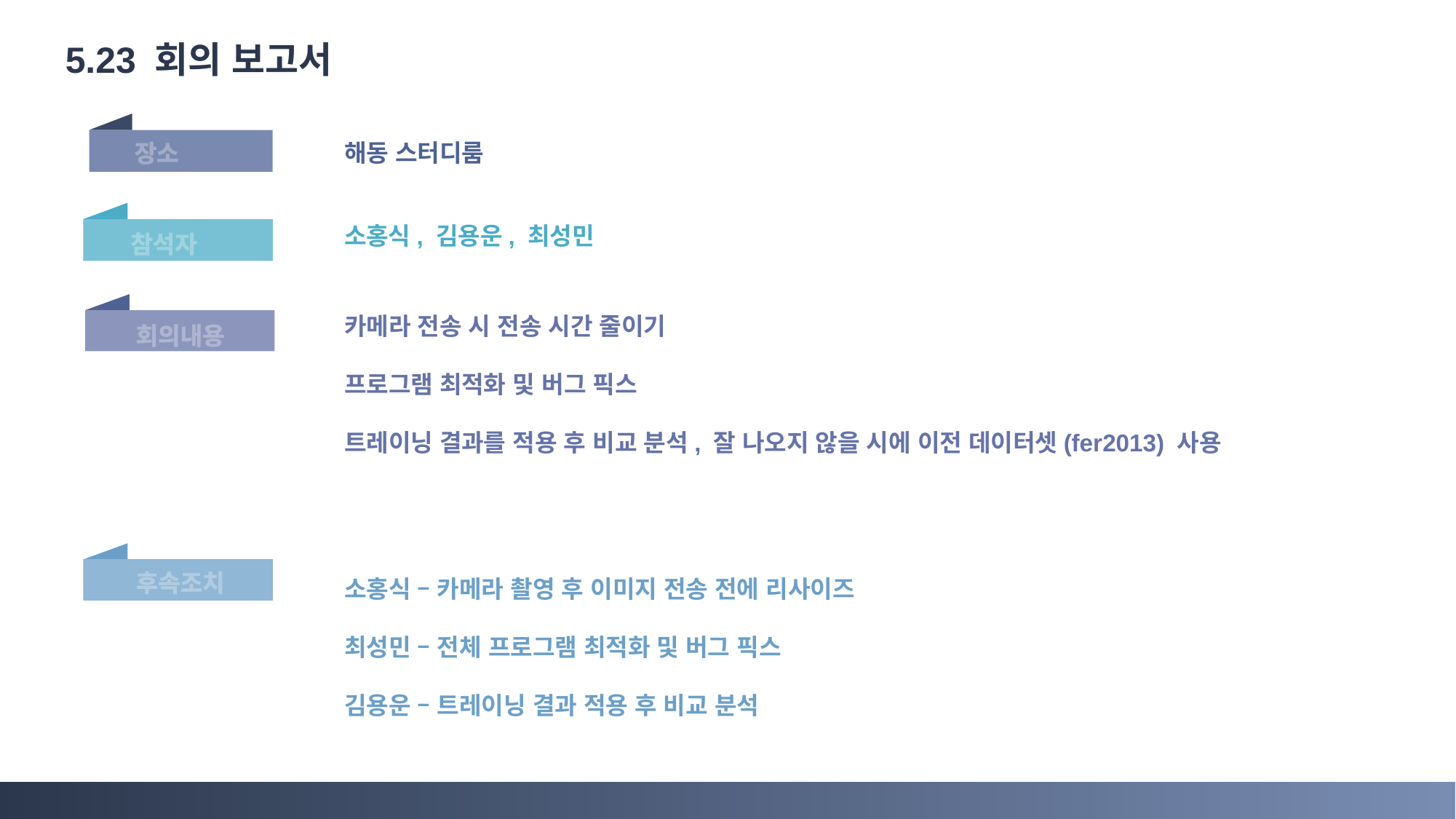

5.23 회의 보고서

장소
해동 스터디룸

참석자
소홍식, 김용운, 최성민

회의내용
카메라 전송 시 전송 시간 줄이기

프로그램 최적화 및 버그 픽스

트레이닝 결과를 적용 후 비교 분석, 잘 나오지 않을 시에 이전 데이터셋(fer2013) 사용

후속조치
소홍식 – 카메라 촬영 후 이미지 전송 전에 리사이즈

최성민 – 전체 프로그램 최적화 및 버그 픽스

김용운 – 트레이닝 결과 적용 후 비교 분석